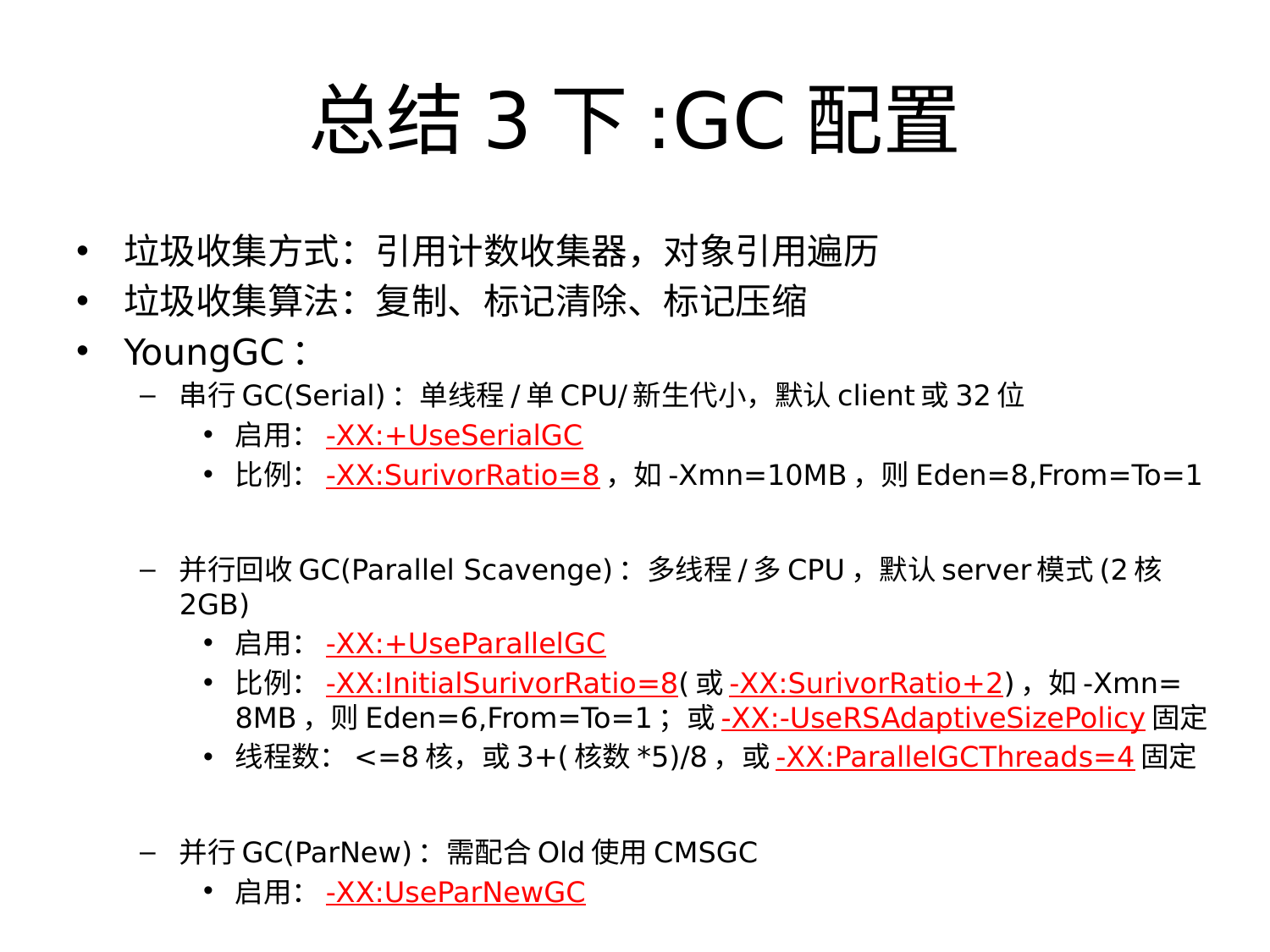

# 总结3下:GC配置
垃圾收集方式：引用计数收集器，对象引用遍历
垃圾收集算法：复制、标记清除、标记压缩
YoungGC：
串行GC(Serial)：单线程/单CPU/新生代小，默认client或32位
启用：-XX:+UseSerialGC
比例：-XX:SurivorRatio=8，如-Xmn=10MB，则Eden=8,From=To=1

并行回收GC(Parallel Scavenge)：多线程/多CPU，默认server模式(2核2GB)
启用：-XX:+UseParallelGC
比例：-XX:InitialSurivorRatio=8(或-XX:SurivorRatio+2)，如-Xmn= 8MB，则Eden=6,From=To=1；或-XX:-UseRSAdaptiveSizePolicy固定
线程数：<=8核，或3+(核数*5)/8，或-XX:ParallelGCThreads=4固定

并行GC(ParNew)：需配合Old使用CMSGC
启用：-XX:UseParNewGC